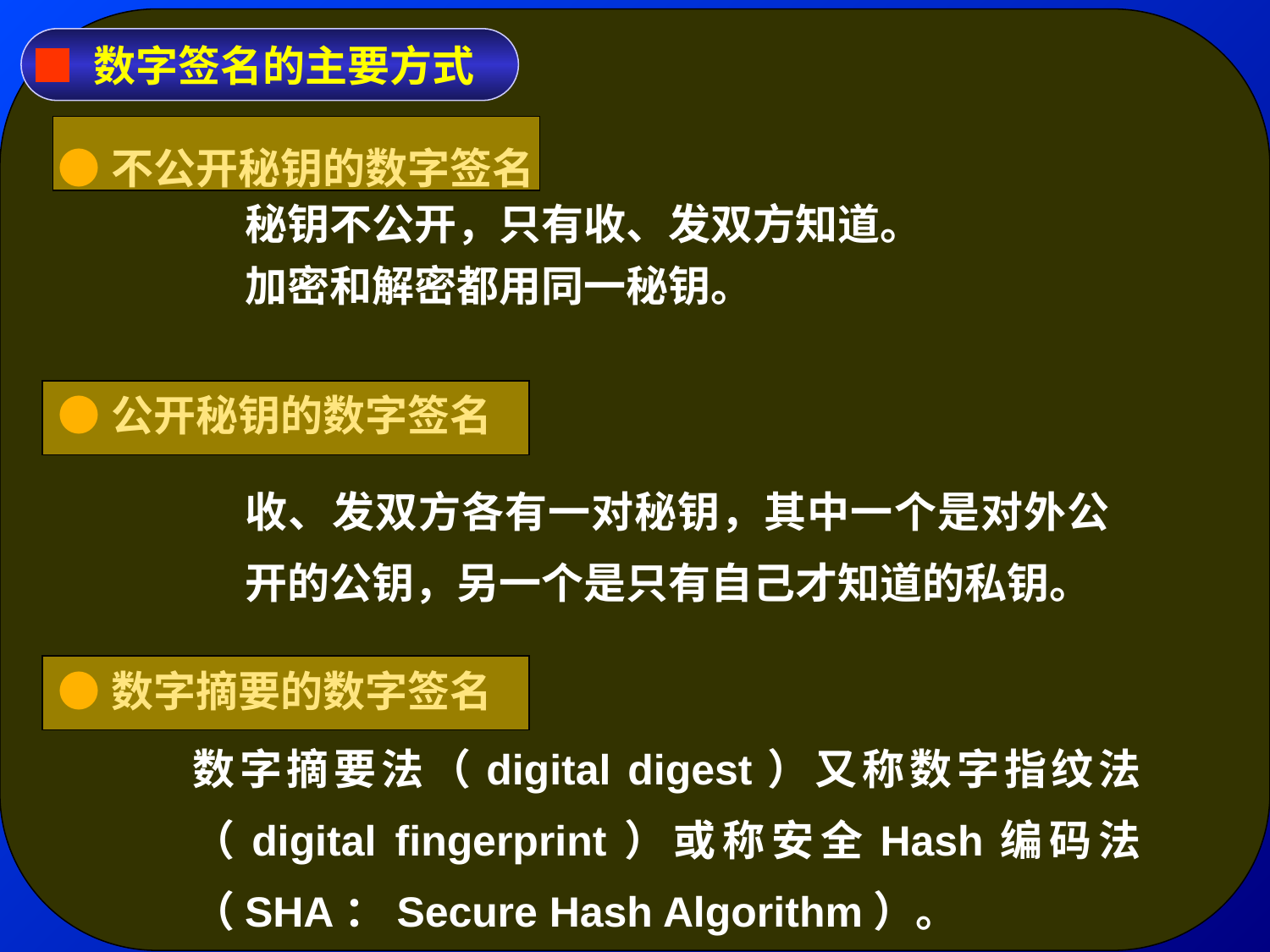

●不公开秘钥的数字签名

●公开秘钥的数字签名

●数字摘要的数字签名

■ 数字签名的主要方式

秘钥不公开，只有收、发双方知道。
加密和解密都用同一秘钥。

收、发双方各有一对秘钥，其中一个是对外公开的公钥，另一个是只有自己才知道的私钥。

数字摘要法（digital digest）又称数字指纹法（digital fingerprint）或称安全Hash编码法（SHA：Secure Hash Algorithm）。